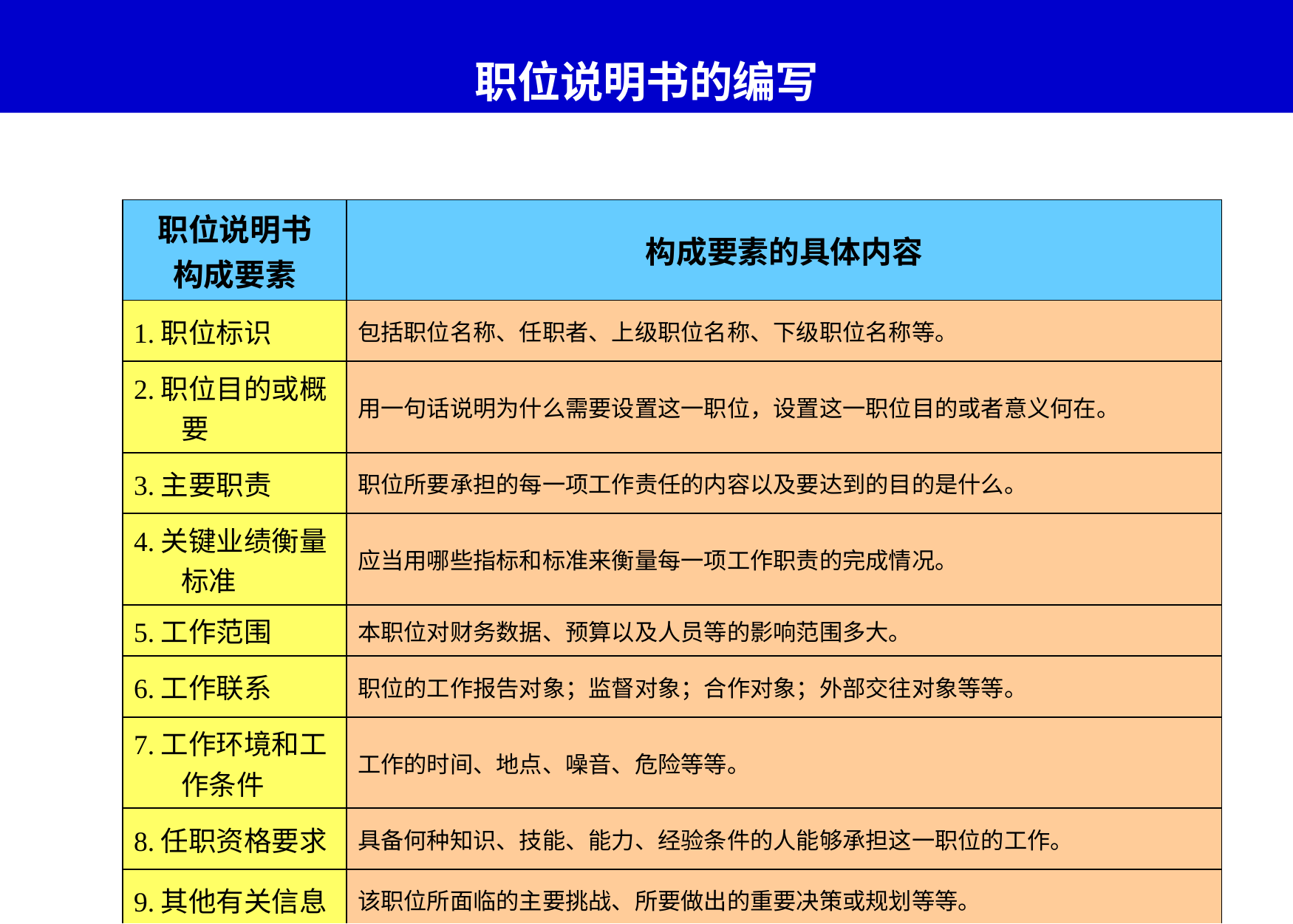

# 职位说明书的编写
| 职位说明书 构成要素 | 构成要素的具体内容 |
| --- | --- |
| 1.职位标识 | 包括职位名称、任职者、上级职位名称、下级职位名称等。 |
| 2.职位目的或概要 | 用一句话说明为什么需要设置这一职位，设置这一职位目的或者意义何在。 |
| 3.主要职责 | 职位所要承担的每一项工作责任的内容以及要达到的目的是什么。 |
| 4.关键业绩衡量标准 | 应当用哪些指标和标准来衡量每一项工作职责的完成情况。 |
| 5.工作范围 | 本职位对财务数据、预算以及人员等的影响范围多大。 |
| 6.工作联系 | 职位的工作报告对象；监督对象；合作对象；外部交往对象等等。 |
| 7.工作环境和工作条件 | 工作的时间、地点、噪音、危险等等。 |
| 8.任职资格要求 | 具备何种知识、技能、能力、经验条件的人能够承担这一职位的工作。 |
| 9.其他有关信息 | 该职位所面临的主要挑战、所要做出的重要决策或规划等等。 |